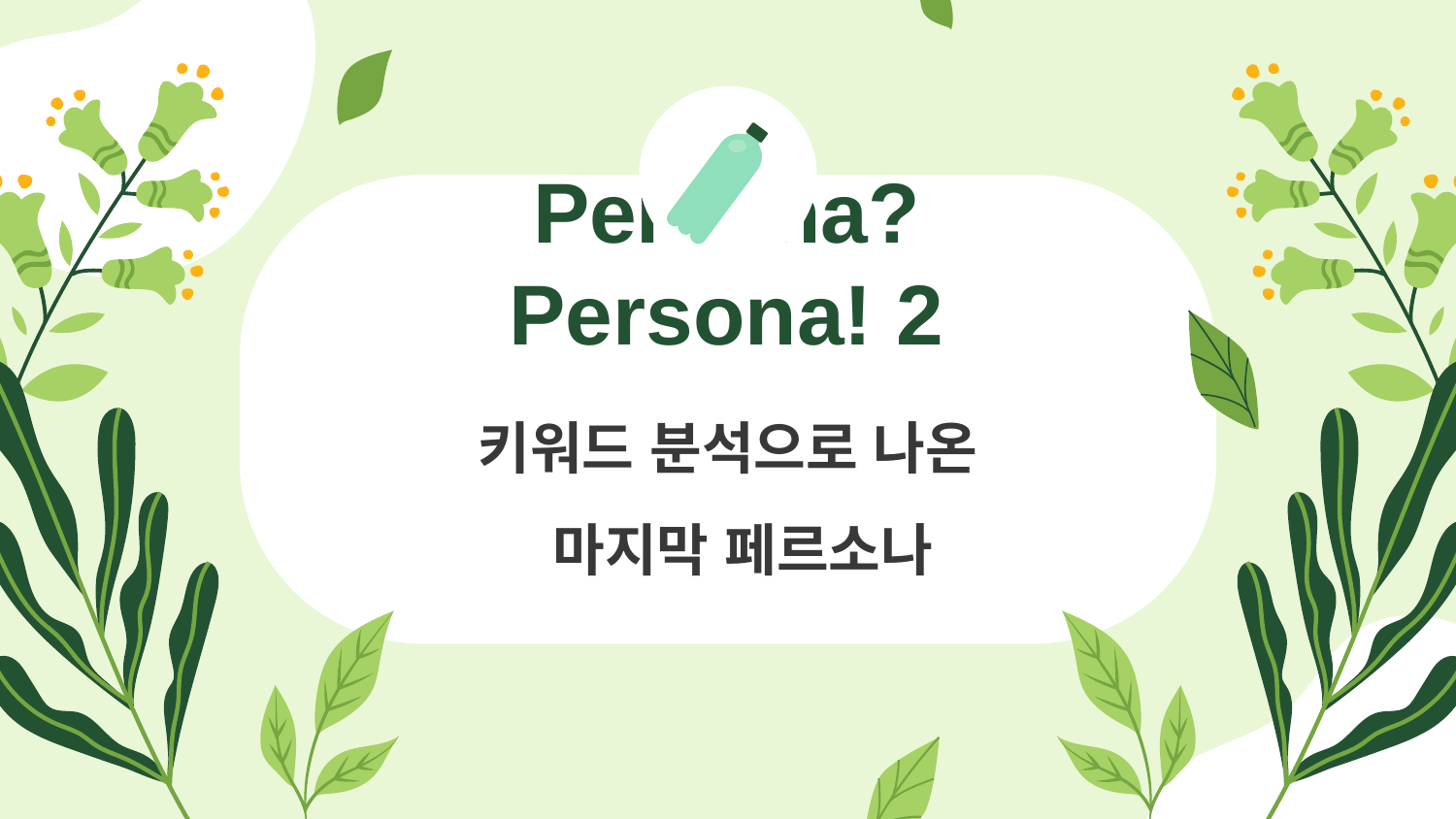

# Persona? Persona! 2

키워드 분석으로 나온
 마지막 페르소나